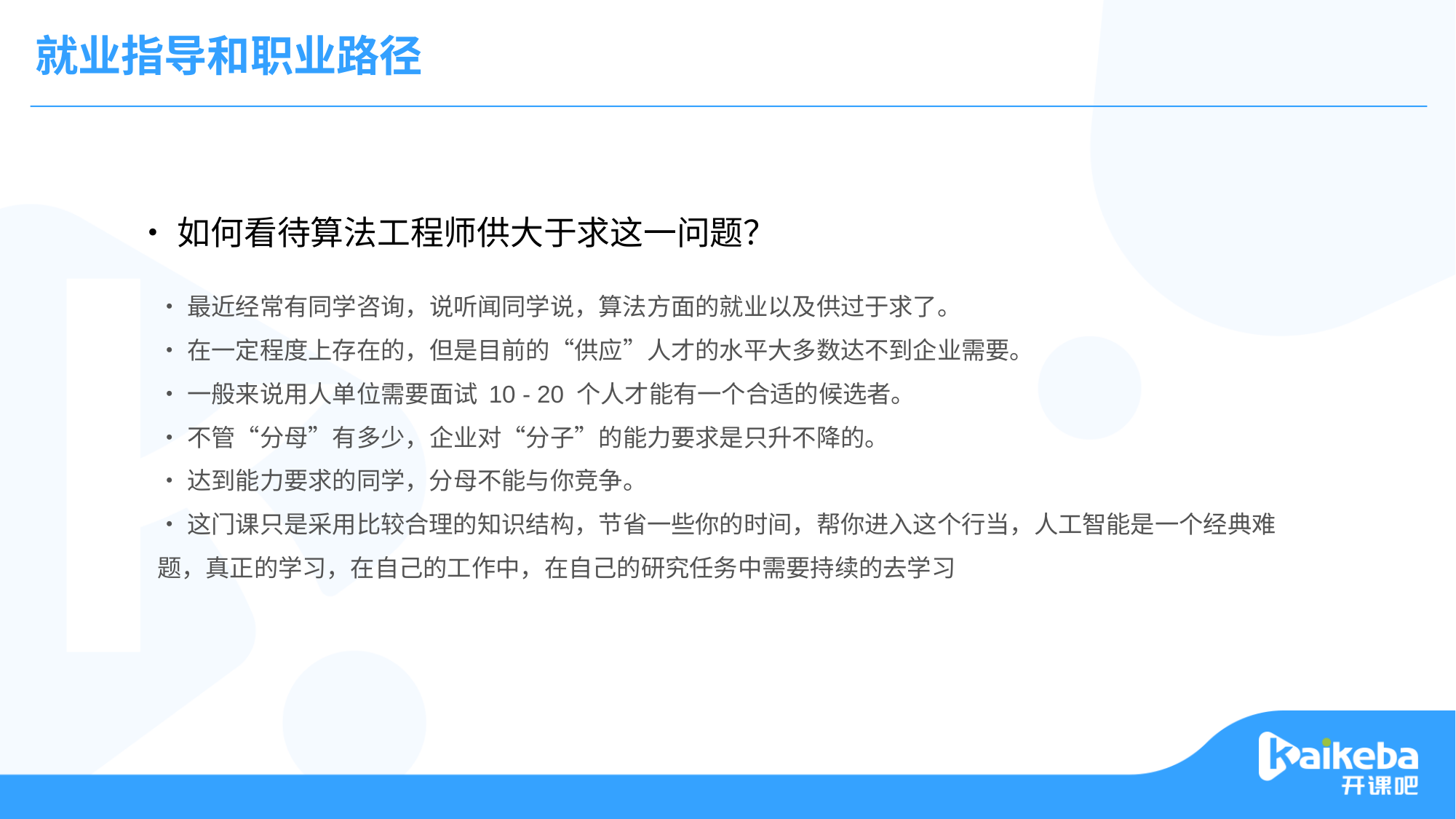

就业指导和职业路径
•如何看待算法工程师供大于求这一问题？
•最近经常有同学咨询，说听闻同学说，算法方面的就业以及供过于求了。
•在一定程度上存在的，但是目前的“供应”人才的水平大多数达不到企业需要。
•一般来说用人单位需要面试 10 - 20 个人才能有一个合适的候选者。
•不管“分母”有多少，企业对“分子”的能力要求是只升不降的。
•达到能力要求的同学，分母不能与你竞争。
•这门课只是采用比较合理的知识结构，节省一些你的时间，帮你进入这个行当，人工智能是一个经典难题，真正的学习，在自己的工作中，在自己的研究任务中需要持续的去学习